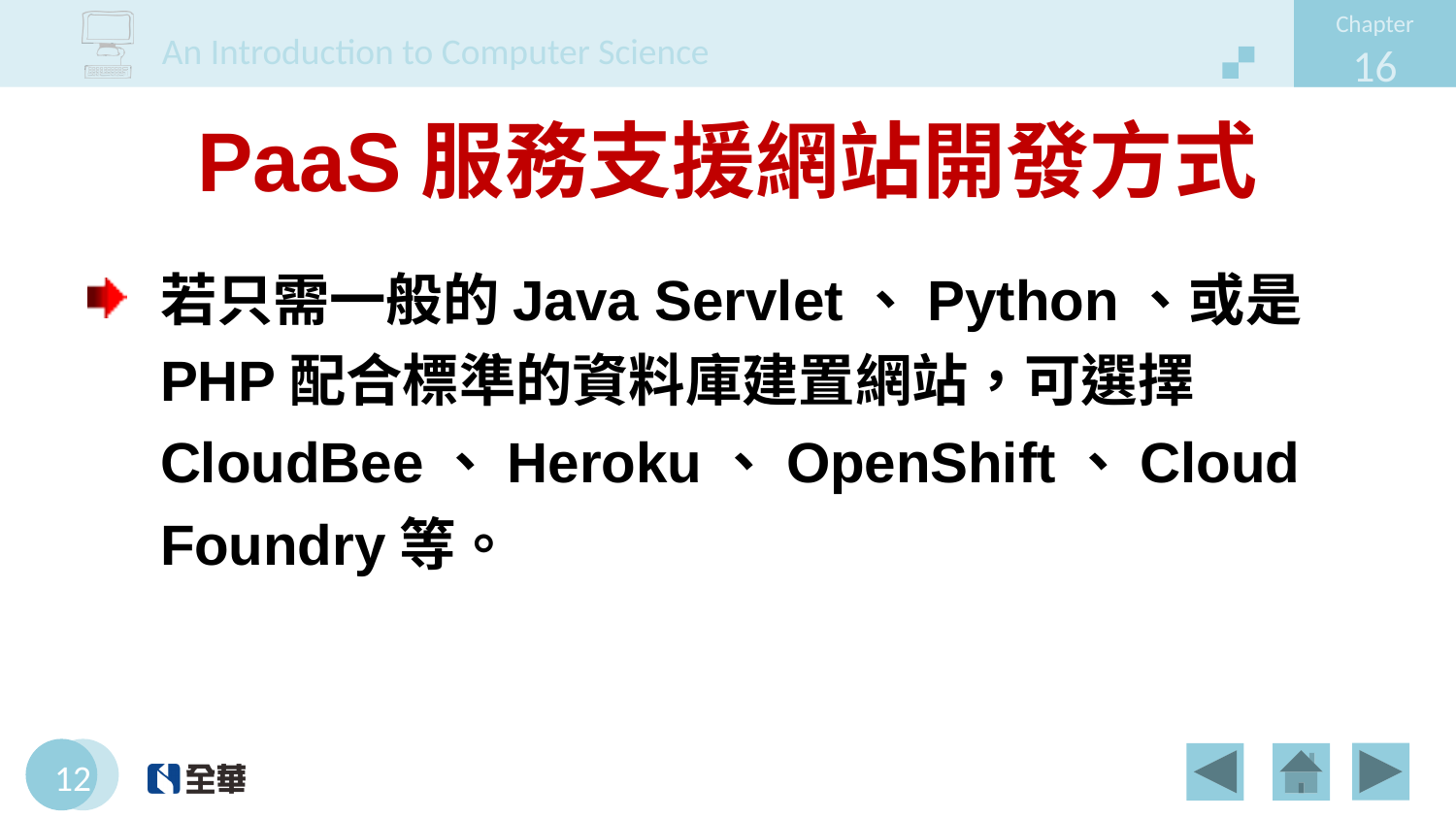

# PaaS服務支援網站開發方式
若只需一般的Java Servlet、Python、或是PHP配合標準的資料庫建置網站，可選擇CloudBee、Heroku、OpenShift、Cloud Foundry等。